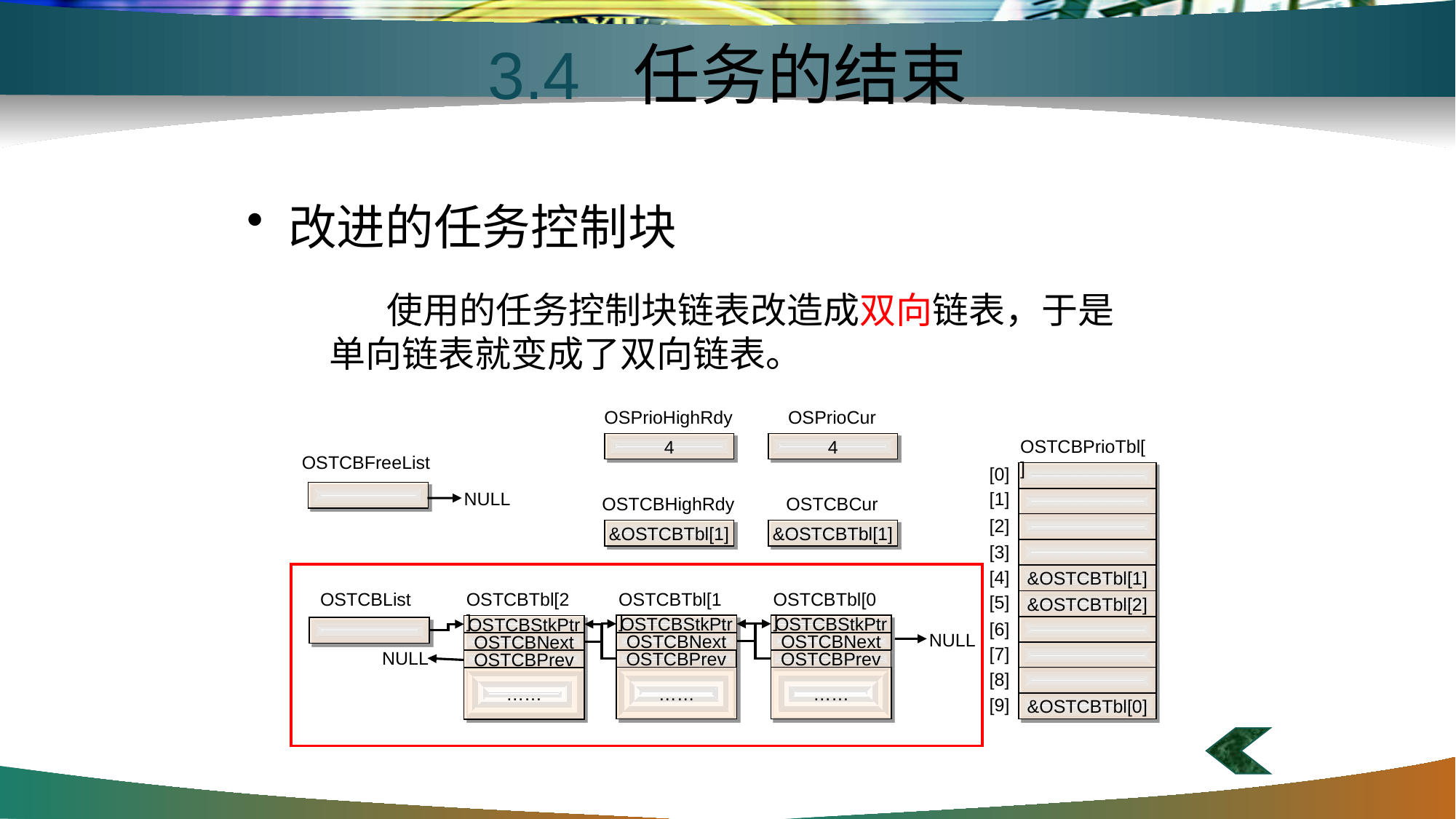

3.4  任务的结束
#

改进的任务控制块
      使用的任务控制块链表改造成双向链表，于是单向链表就变成了双向链表。
OSPrioHighRdy
4
OSPrioCur
4
OSTCBPrioTbl[ ]
[0]

[1]

[2]

[3]

[4]
&OSTCBTbl[1]
[5]
&OSTCBTbl[2]
[6]

[7]

[8]

[9]
&OSTCBTbl[0]
OSTCBFreeList

NULL

OSTCBHighRdy
&OSTCBTbl[1]
OSTCBCur
&OSTCBTbl[1]
OSTCBTbl[1]
OSTCBStkPtr
OSTCBNext
OSTCBPrev
……
OSTCBTbl[0]
OSTCBStkPtr
OSTCBNext
OSTCBPrev
……
OSTCBList

OSTCBTbl[2]
OSTCBStkPtr
OSTCBNext
OSTCBPrev
……
NULL

NULL